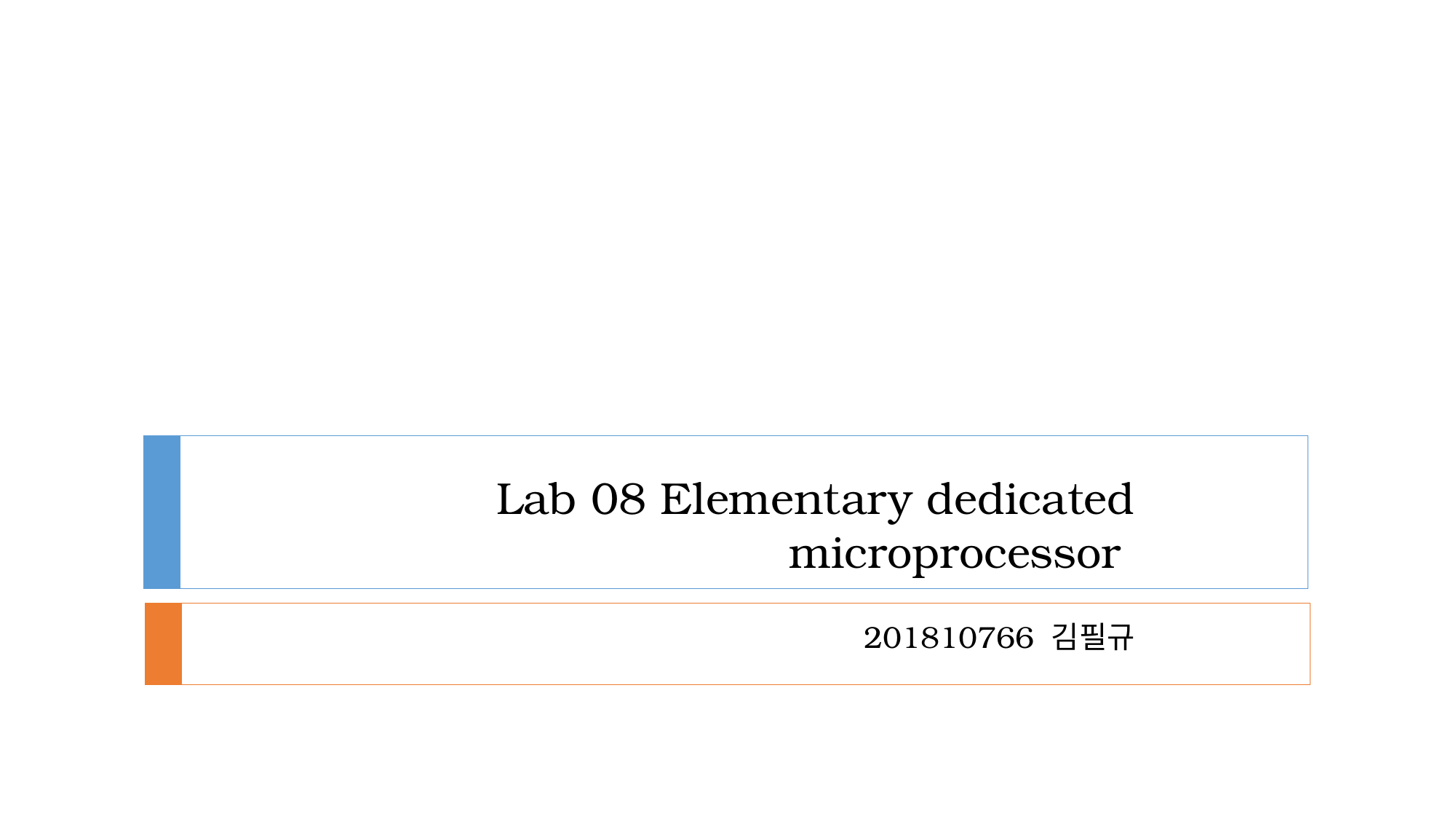

# Lab 08 Elementary dedicated microprocessor
201810766 김필규